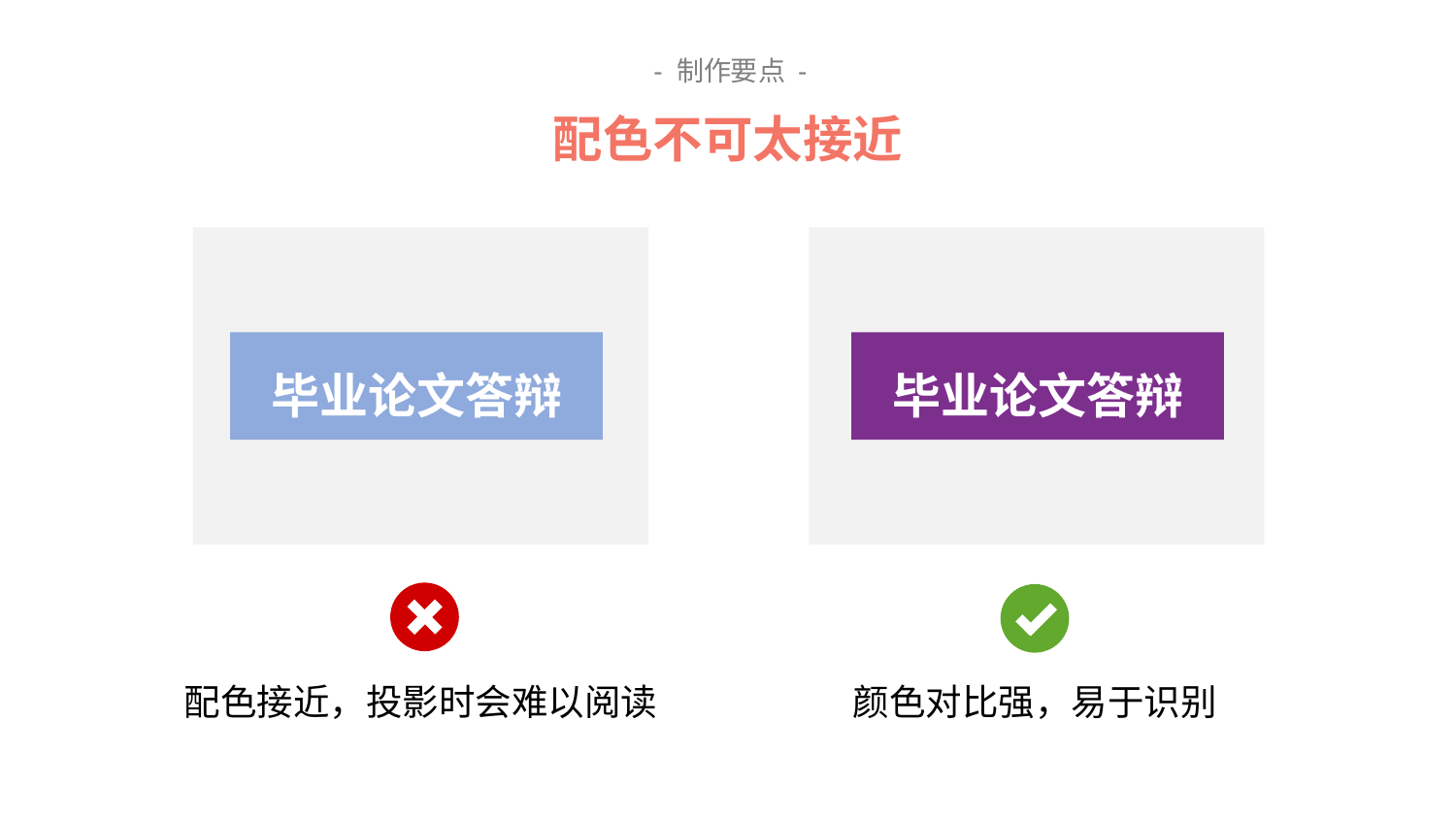

- 制作要点 -
配色不可太接近

毕业论文答辩

毕业论文答辩

配色接近，投影时会难以阅读
颜色对比强，易于识别